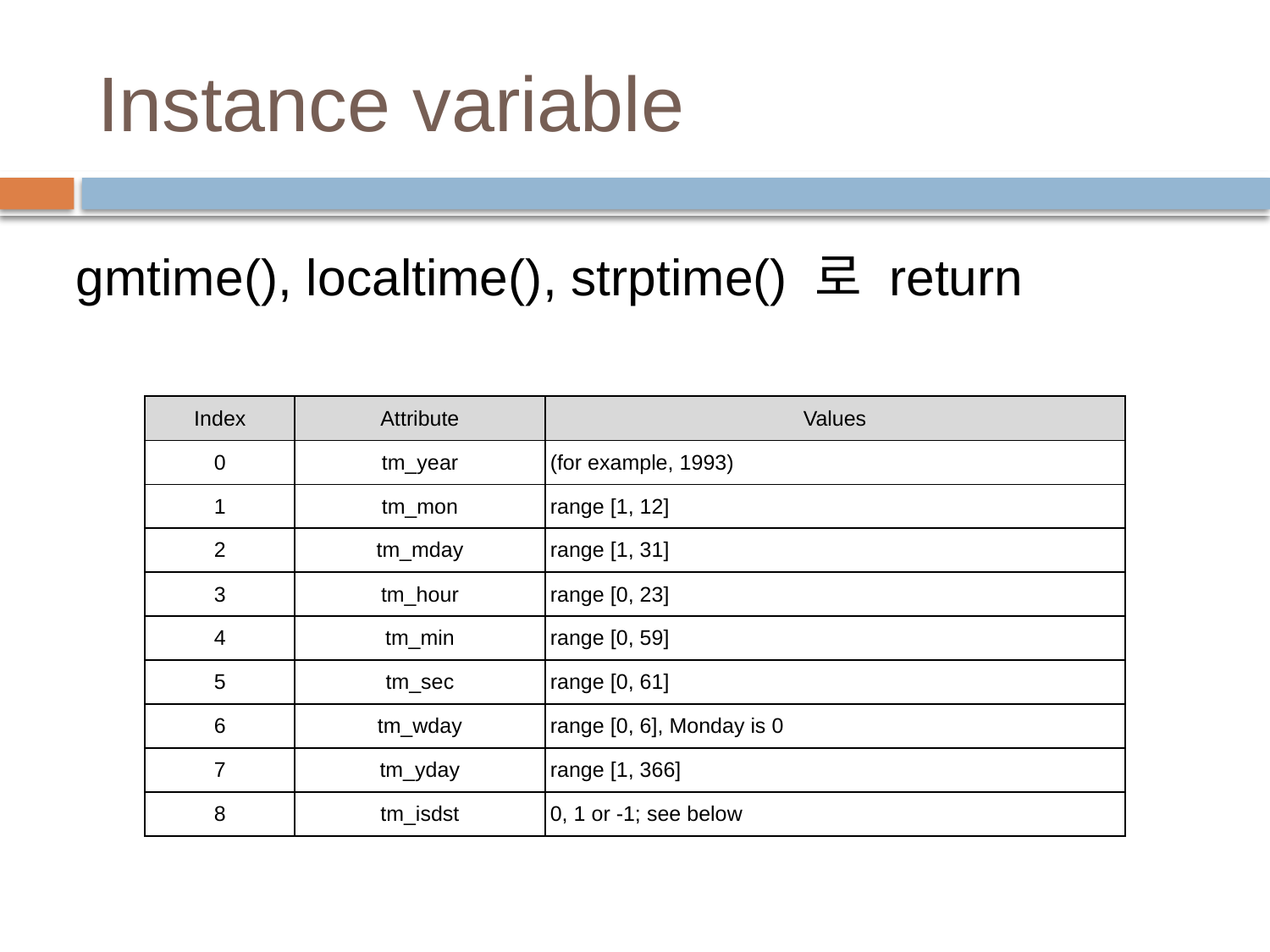

# Instance variable
gmtime(), localtime(), strptime() 로 return
| Index | Attribute | Values |
| --- | --- | --- |
| 0 | tm\_year | (for example, 1993) |
| 1 | tm\_mon | range [1, 12] |
| 2 | tm\_mday | range [1, 31] |
| 3 | tm\_hour | range [0, 23] |
| 4 | tm\_min | range [0, 59] |
| 5 | tm\_sec | range [0, 61] |
| 6 | tm\_wday | range [0, 6], Monday is 0 |
| 7 | tm\_yday | range [1, 366] |
| 8 | tm\_isdst | 0, 1 or -1; see below |